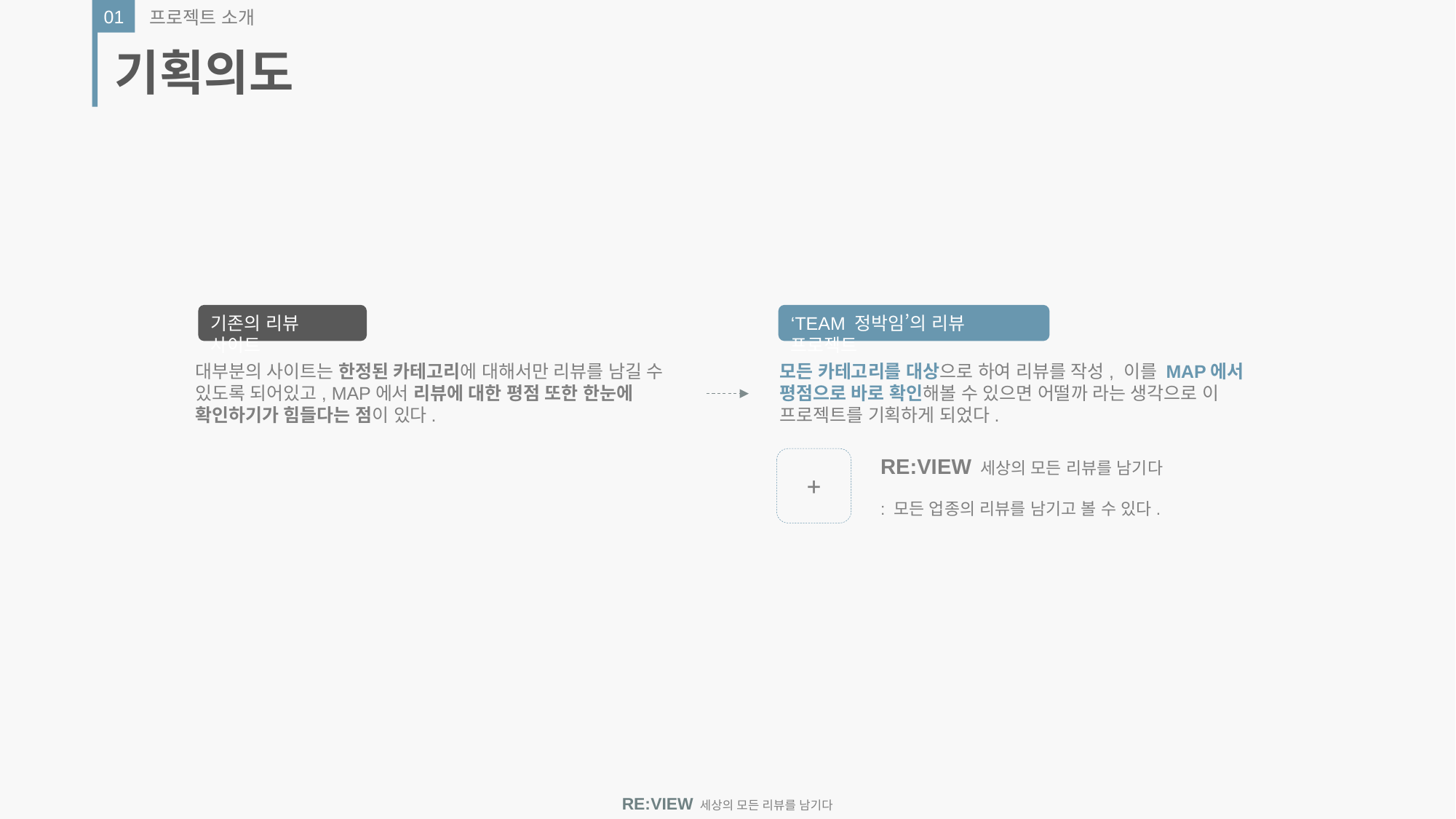

01

프로젝트 소개
기획의도
기존의 리뷰 사이트
‘TEAM 정박임’의 리뷰 프로젝트
대부분의 사이트는 한정된 카테고리에 대해서만 리뷰를 남길 수 있도록 되어있고, MAP에서 리뷰에 대한 평점 또한 한눈에 확인하기가 힘들다는 점이 있다.
모든 카테고리를 대상으로 하여 리뷰를 작성, 이를 MAP에서 평점으로 바로 확인해볼 수 있으면 어떨까 라는 생각으로 이 프로젝트를 기획하게 되었다.
RE:VIEW 세상의 모든 리뷰를 남기다

: 모든 업종의 리뷰를 남기고 볼 수 있다.
+